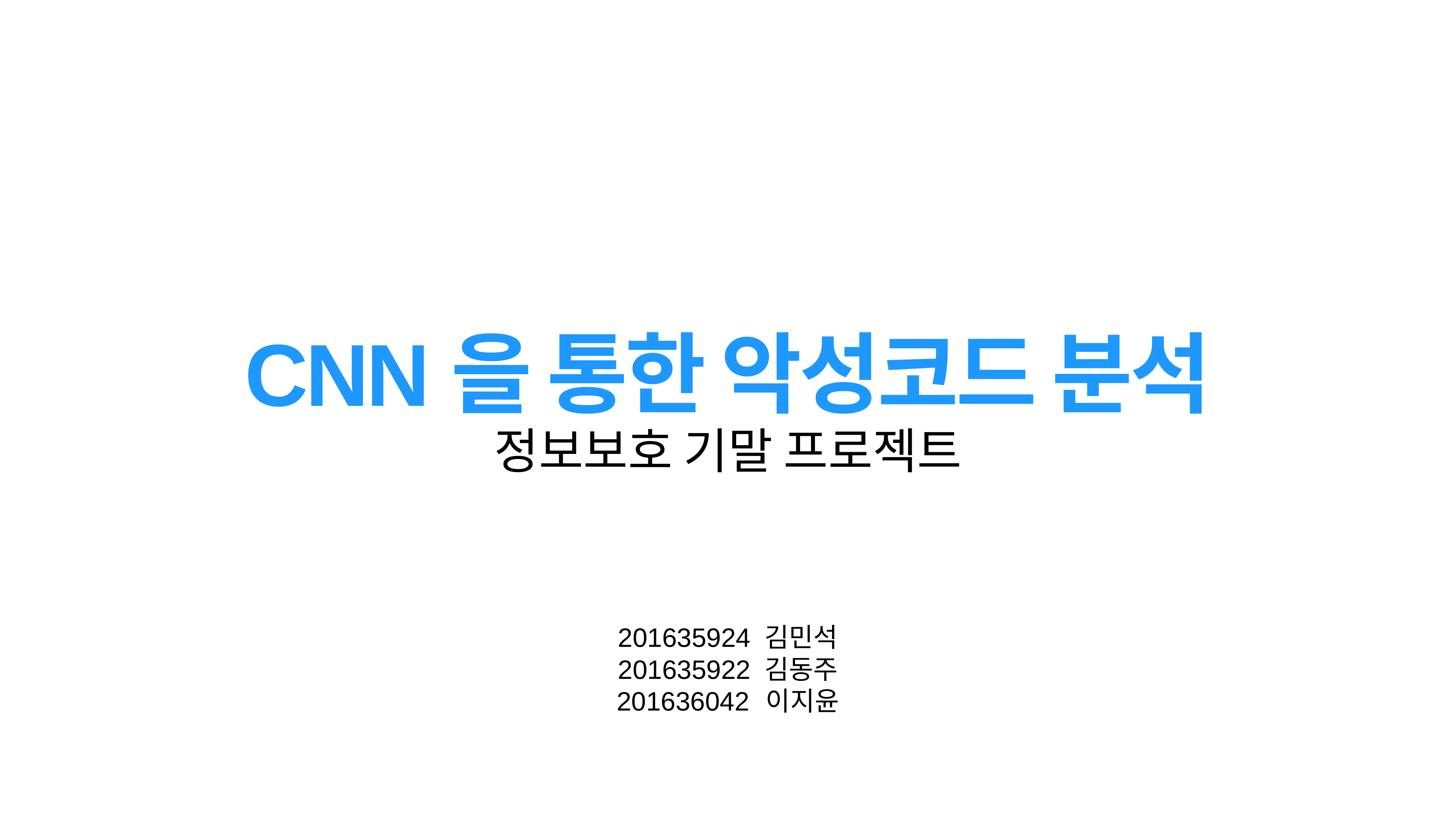

# CNN을 통한 악성코드 분석
정보보호 기말 프로젝트
201635924 김민석
201635922 김동주
201636042  이지윤